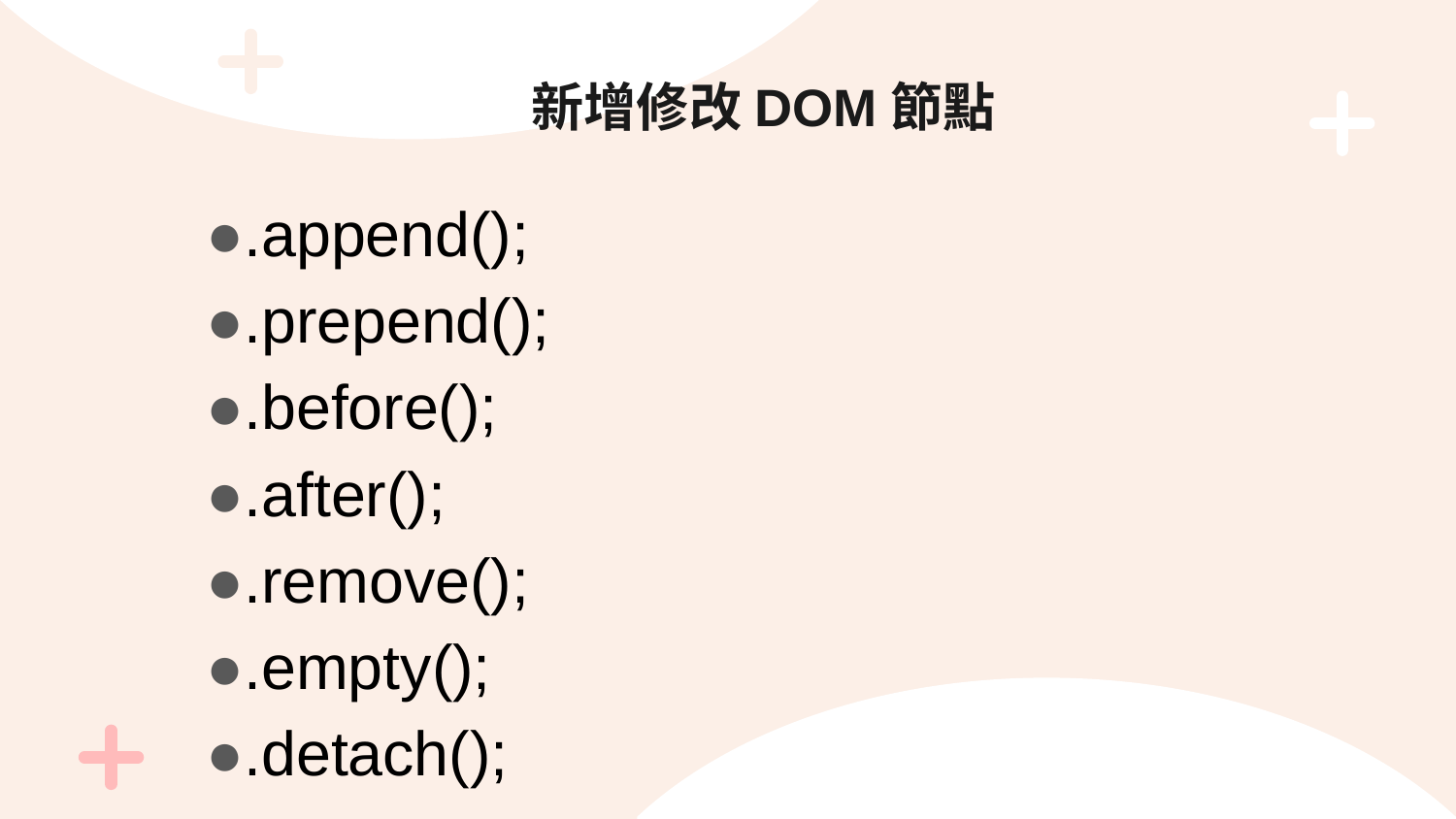

# 新增修改DOM節點
●.append();
●.prepend();
●.before();
●.after();
●.remove();
●.empty();
●.detach();